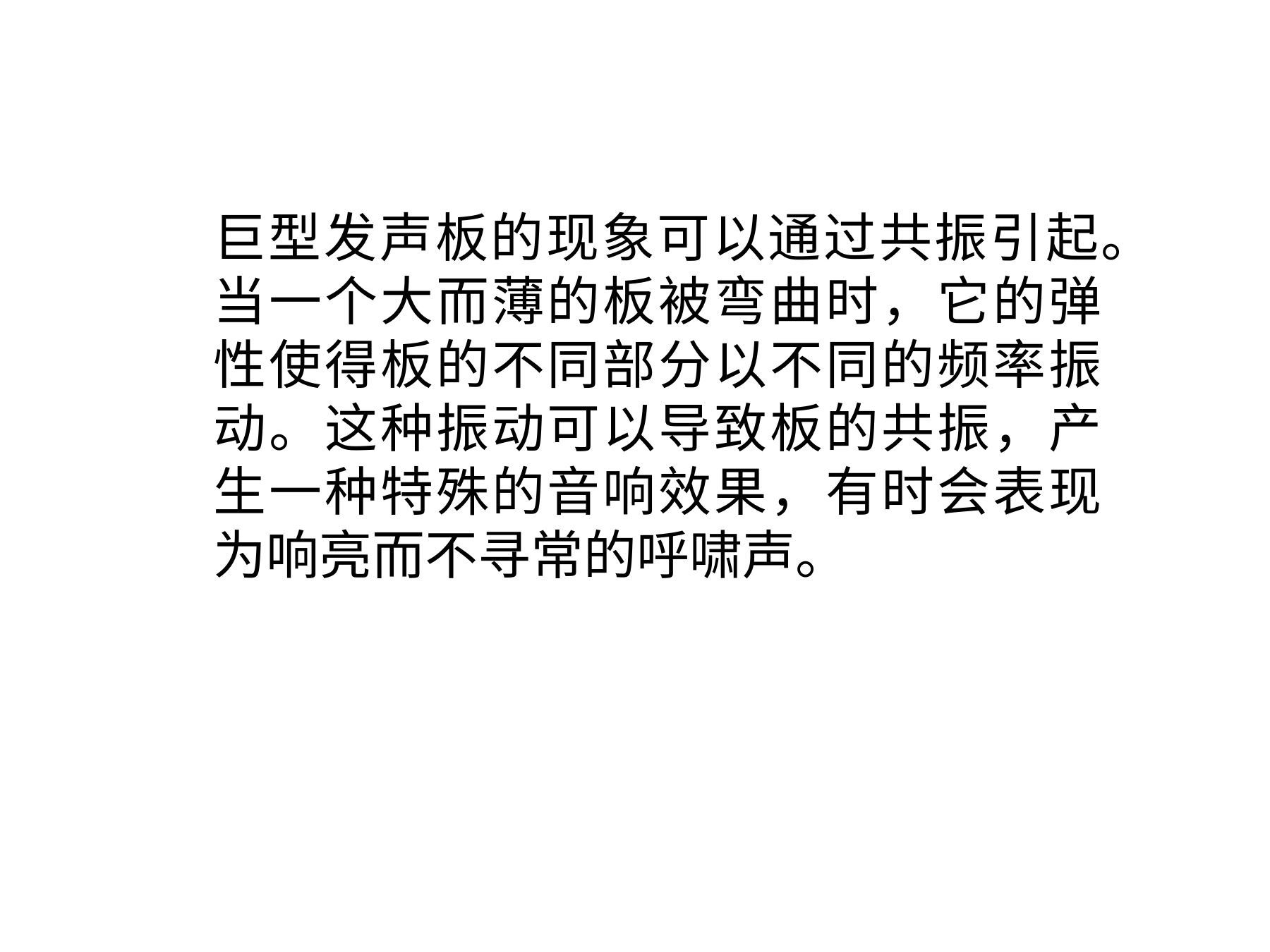

巨型发声板的现象可以通过共振引起。当一个大而薄的板被弯曲时，它的弹性使得板的不同部分以不同的频率振动。这种振动可以导致板的共振，产生一种特殊的音响效果，有时会表现为响亮而不寻常的呼啸声。